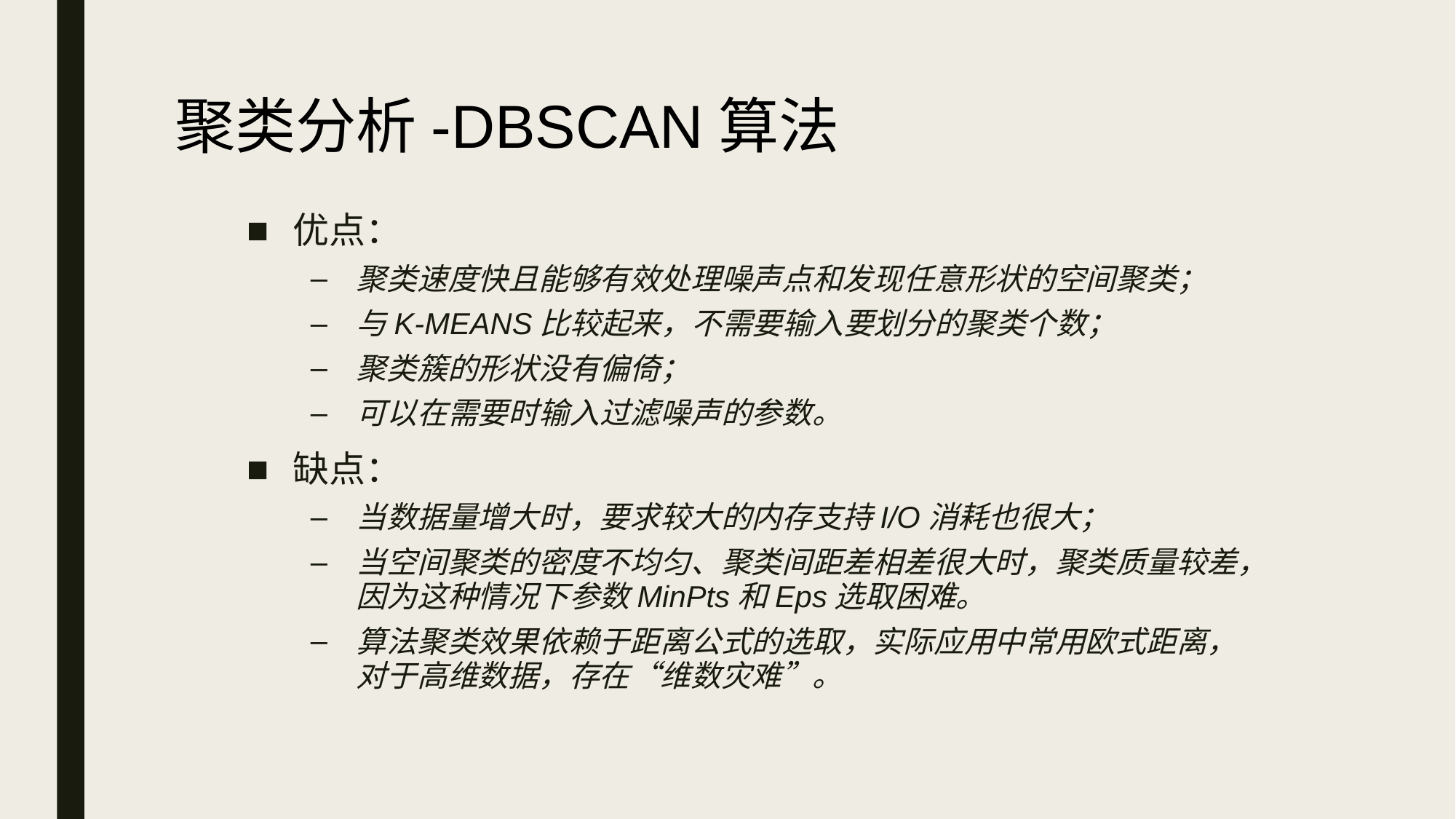

# 聚类分析-DBSCAN算法
优点：
聚类速度快且能够有效处理噪声点和发现任意形状的空间聚类；
与K-MEANS比较起来，不需要输入要划分的聚类个数；
聚类簇的形状没有偏倚；
可以在需要时输入过滤噪声的参数。
缺点：
当数据量增大时，要求较大的内存支持I/O消耗也很大；
当空间聚类的密度不均匀、聚类间距差相差很大时，聚类质量较差，因为这种情况下参数MinPts和Eps选取困难。
算法聚类效果依赖于距离公式的选取，实际应用中常用欧式距离，对于高维数据，存在“维数灾难”。